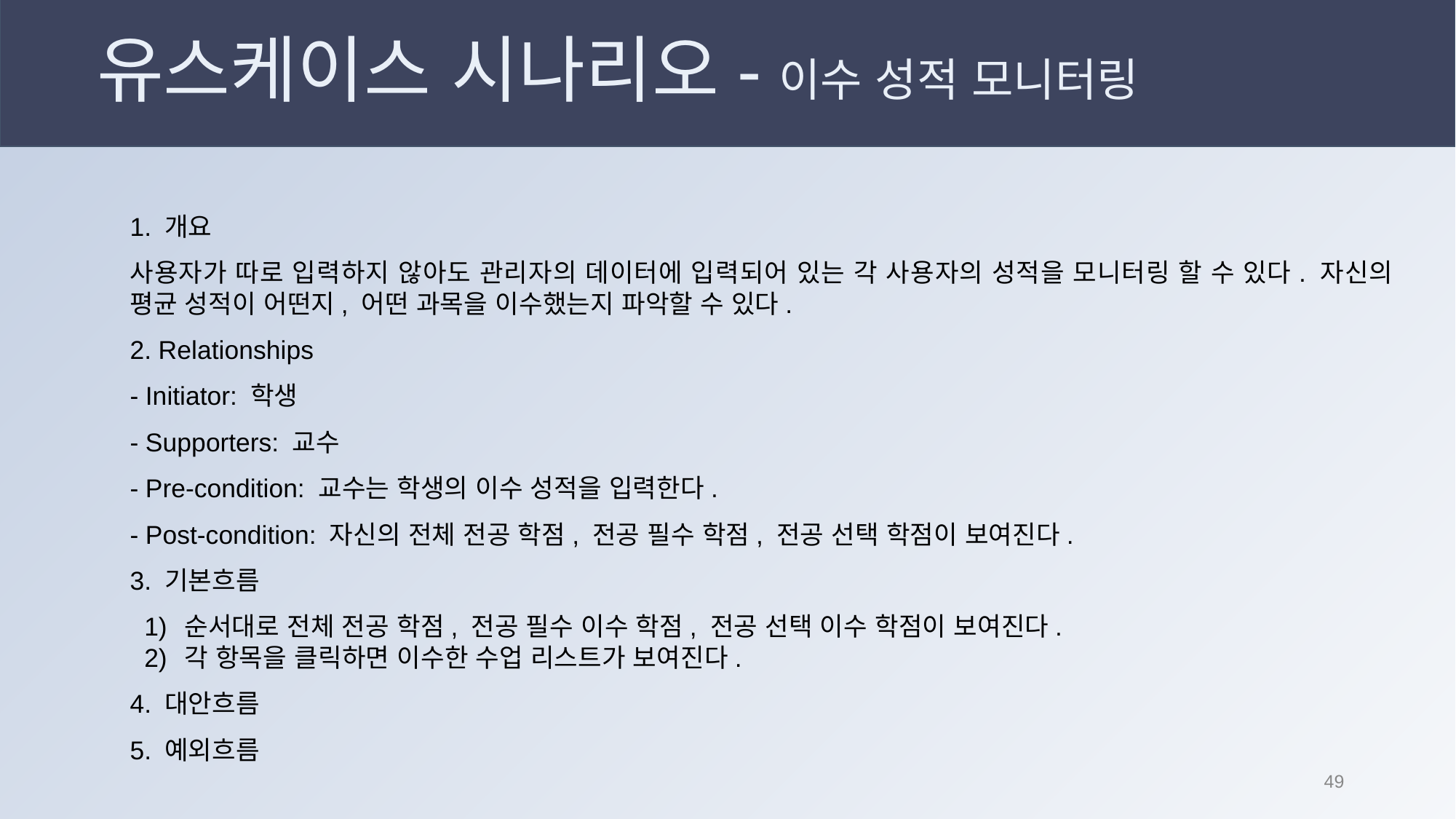

# 유스케이스 시나리오-이수 성적 모니터링

1. 개요
사용자가 따로 입력하지 않아도 관리자의 데이터에 입력되어 있는 각 사용자의 성적을 모니터링 할 수 있다. 자신의 평균 성적이 어떤지, 어떤 과목을 이수했는지 파악할 수 있다.
2. Relationships
- Initiator: 학생
- Supporters: 교수
- Pre-condition: 교수는 학생의 이수 성적을 입력한다.
- Post-condition: 자신의 전체 전공 학점, 전공 필수 학점, 전공 선택 학점이 보여진다.
3. 기본흐름
순서대로 전체 전공 학점, 전공 필수 이수 학점, 전공 선택 이수 학점이 보여진다.
각 항목을 클릭하면 이수한 수업 리스트가 보여진다.
4. 대안흐름
5. 예외흐름

49